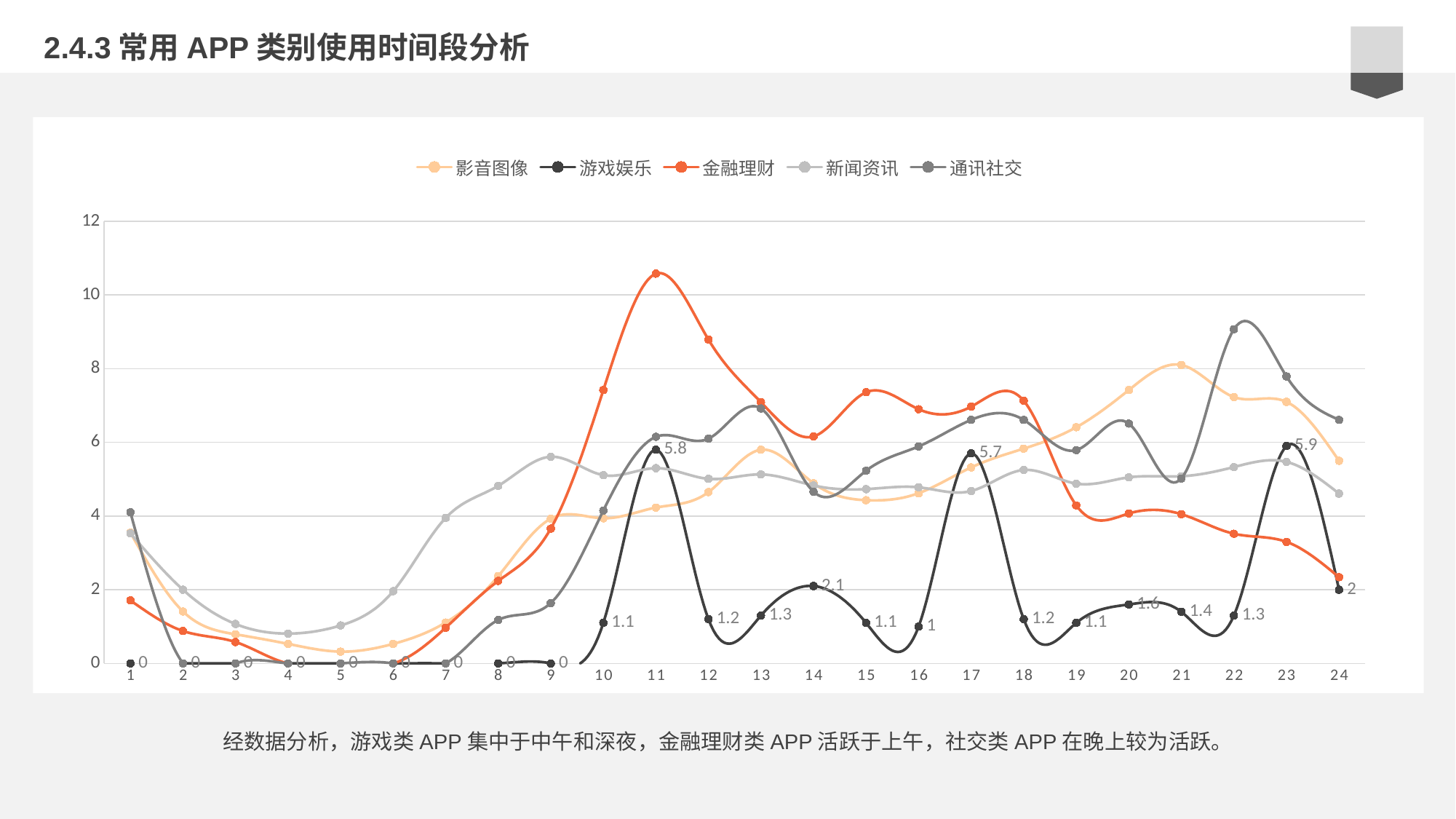

2.4.3常用APP类别使用时间段分析
41

### Chart

| Category | 影音图像 | 游戏娱乐 | 金融理财 | 新闻资讯 | 通讯社交 |
|---|---|---|---|---|---|
| 1 | 3.55 | 0.0 | 1.71 | 3.53 | 4.1 |
| 2 | 1.41 | 0.0 | 0.88 | 2.0 | 0.0 |
| 3 | 0.79 | 0.0 | 0.58 | 1.07 | 0.0 |
| 4 | 0.53 | 0.0 | 0.0 | 0.81 | 0.0 |
| 5 | 0.32 | 0.0 | 0.0 | 1.03 | 0.0 |
| 6 | 0.53 | 0.0 | 0.0 | 1.96 | 0.0 |
| 7 | 1.11 | 0.0 | 0.97 | 3.95 | 0.0 |
| 8 | 2.37 | 0.0 | 2.24 | 4.82 | 1.18 |
| 9 | 3.93 | 0.0 | 3.66 | 5.61 | 1.64 |
| 10 | 3.94 | 1.1 | 7.42 | 5.11 | 4.15 |
| 11 | 4.23 | 5.8 | 10.58 | 5.3 | 6.15 |
| 12 | 4.65 | 1.2 | 8.79 | 5.01 | 6.1 |
| 13 | 5.8 | 1.3 | 7.09 | 5.13 | 6.92 |
| 14 | 4.89 | 2.1 | 6.16 | 4.83 | 4.66 |
| 15 | 4.43 | 1.1 | 7.36 | 4.73 | 5.23 |
| 16 | 4.62 | 1.0 | 6.9 | 4.78 | 5.89 |
| 17 | 5.32 | 5.7 | 6.97 | 4.68 | 6.61 |
| 18 | 5.83 | 1.2 | 7.13 | 5.25 | 6.61 |
| 19 | 6.41 | 1.1 | 4.29 | 4.88 | 5.79 |
| 20 | 7.42 | 1.6 | 4.07 | 5.05 | 6.51 |
| 21 | 8.1 | 1.4 | 4.05 | 5.08 | 5.02 |
| 22 | 7.23 | 1.3 | 3.52 | 5.33 | 9.07 |
| 23 | 7.1 | 5.9 | 3.3 | 5.47 | 7.79 |
| 24 | 5.5 | 2.0 | 2.34 | 4.61 | 6.61 |
e7d195523061f1c0b9c437df2358c0cda14f5041a22fabbfBE2BE37675DC7AB669ED1A17F222BC996230C869F9A73B775AB9A6F73BCC744AF1BB55A31F7D215610F6B48D481C98CFAE215B20EECA2E6E0A7FA5F51308CB52DBDDBC704BB1B1B15B9E8404F8B10E983444B66EA388C6170E35B82D1C09D0AA1358145966557C00F2090DB9C29BE49B
经数据分析，游戏类APP集中于中午和深夜，金融理财类APP活跃于上午，社交类APP在晚上较为活跃。